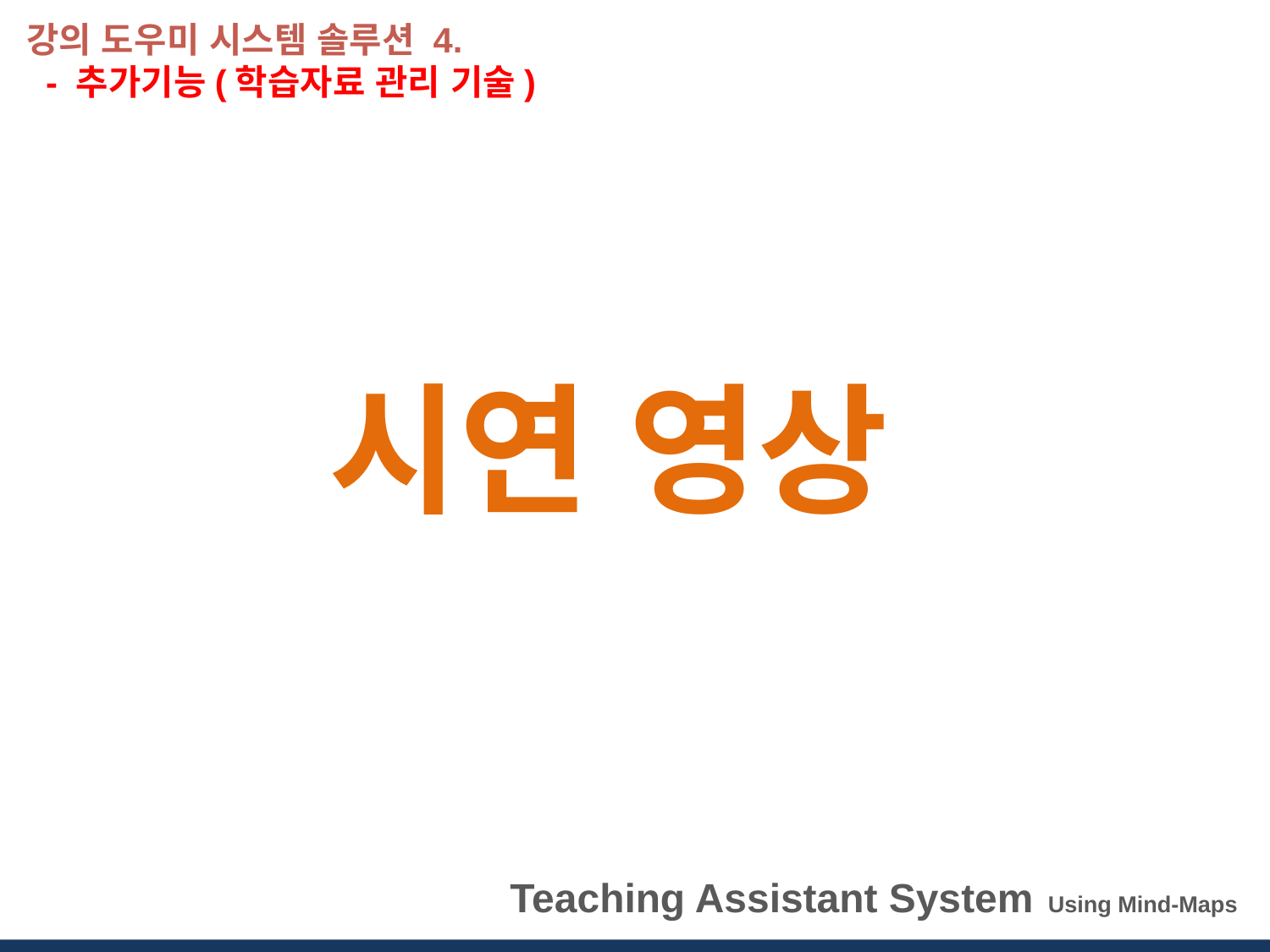

강의 도우미 시스템 솔루션 4.
  - 추가기능(학습자료 관리 기술)
시연 영상
          Teaching Assistant System Using Mind-Maps